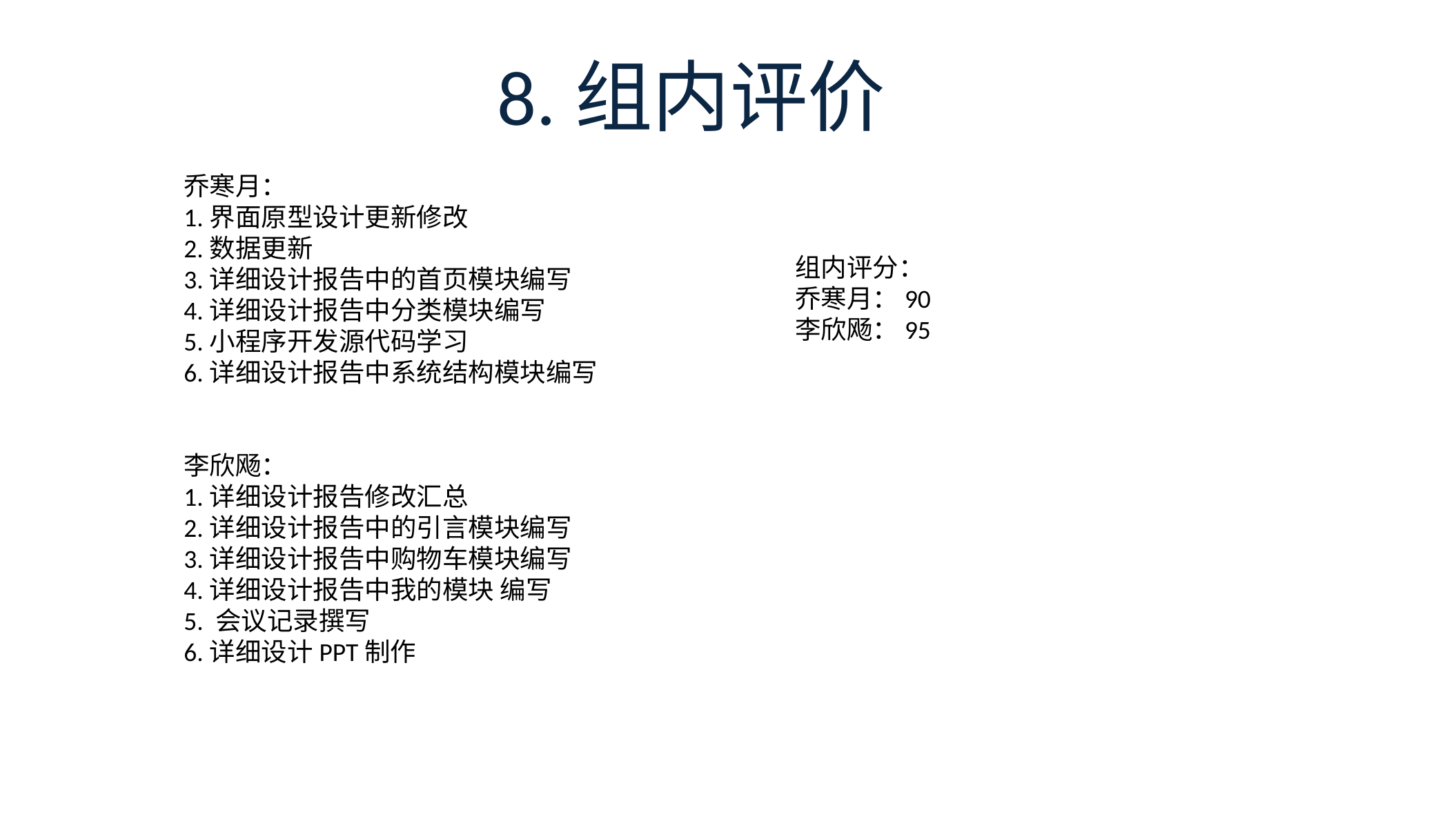

8.组内评价
乔寒月：
1.界面原型设计更新修改
2.数据更新
3.详细设计报告中的首页模块编写
4.详细设计报告中分类模块编写
5.小程序开发源代码学习
6.详细设计报告中系统结构模块编写

李欣飏：
1.详细设计报告修改汇总
2.详细设计报告中的引言模块编写
3.详细设计报告中购物车模块编写
4.详细设计报告中我的模块 编写
5. 会议记录撰写
6.详细设计PPT制作
组内评分：
乔寒月：90
李欣飏：95